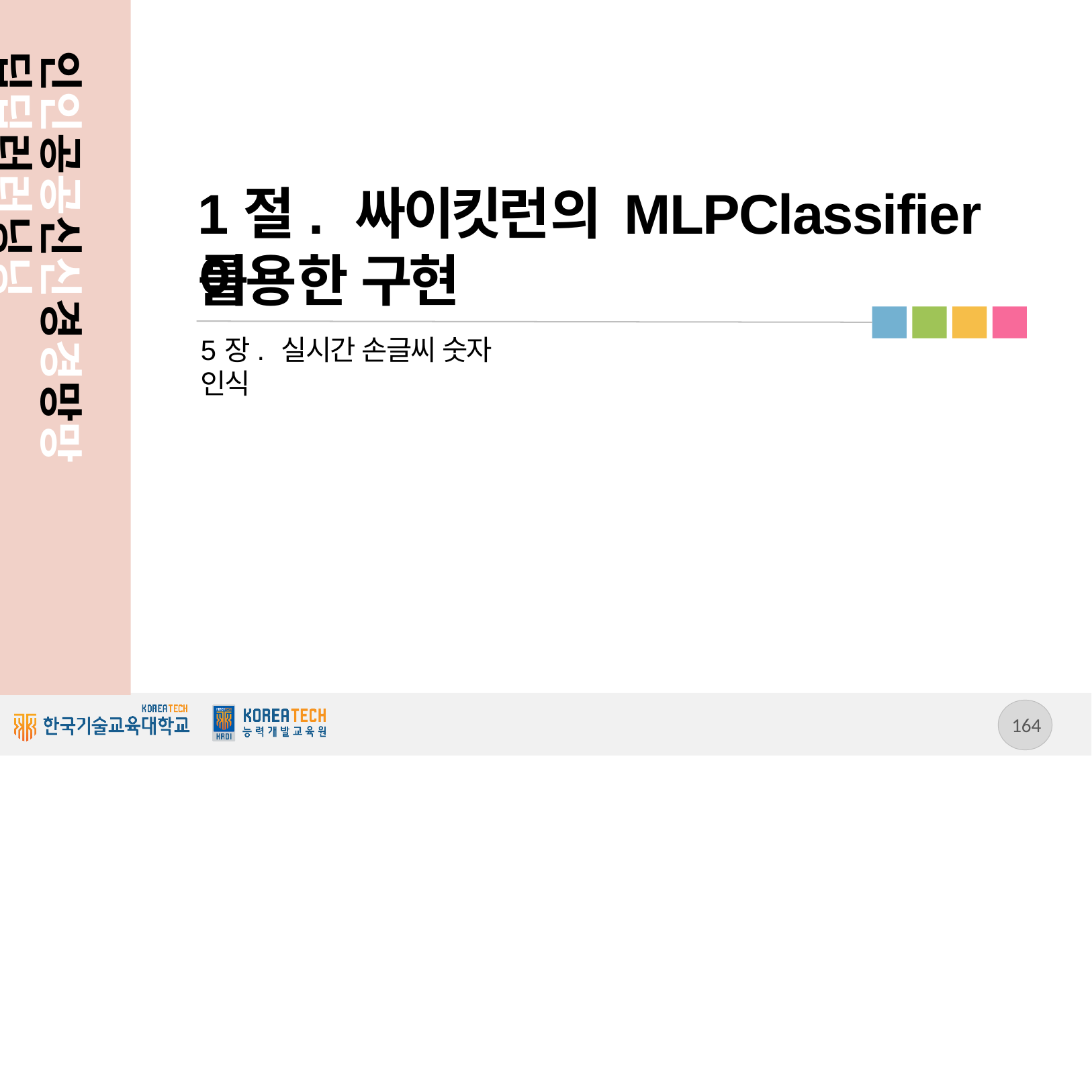

인인공공신신경경망망 딥딥러러닝닝 알알고고리리즘즘 구구현현
# 1절. 싸이킷런의 MLPClassifier를
이용한 구현
5장. 실시간 손글씨 숫자 인식
164